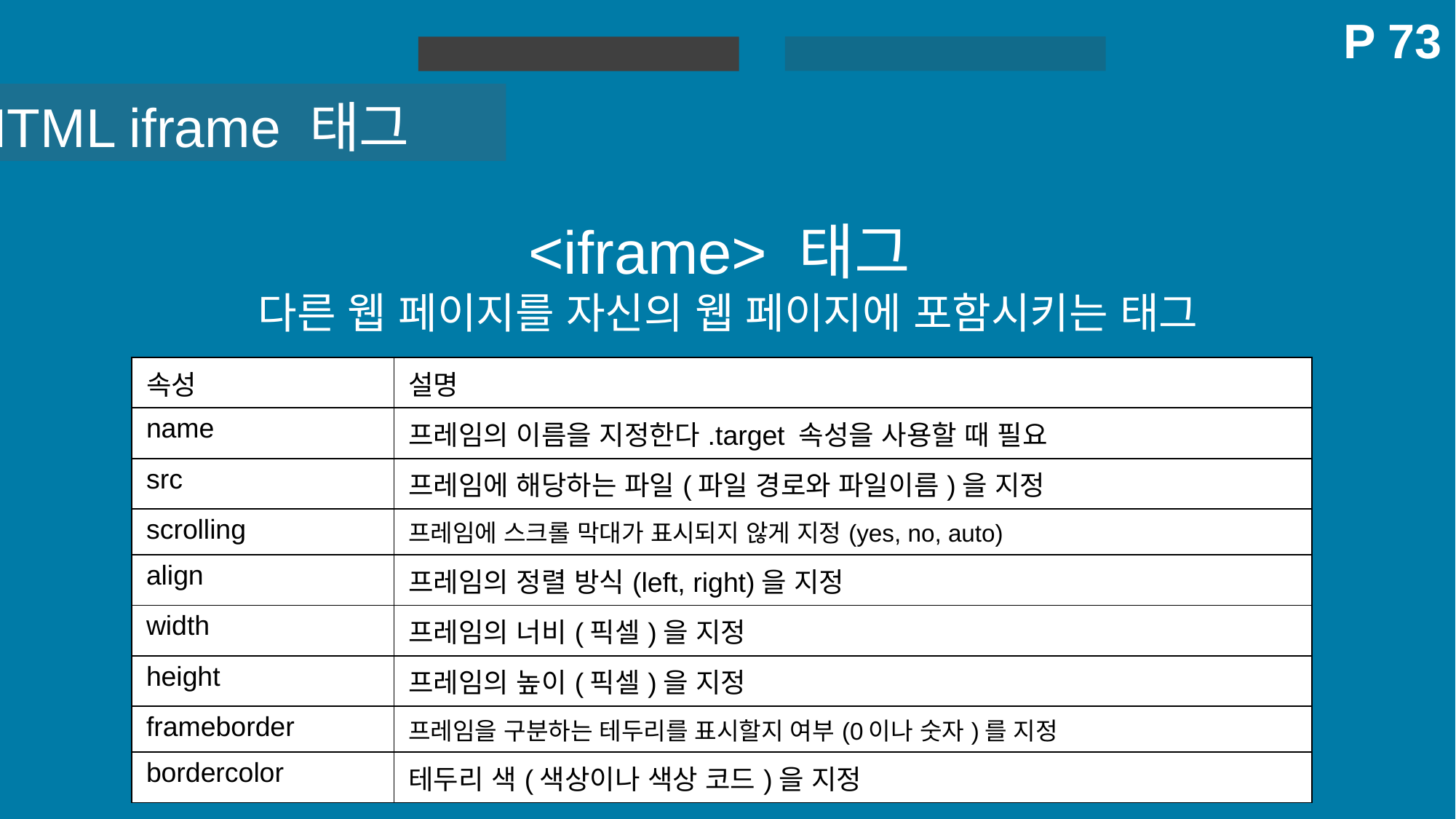

P 73
HTML 실습
HTML

HTML iframe 태그
<iframe> 태그
다른 웹 페이지를 자신의 웹 페이지에 포함시키는 태그
| 속성 | 설명 |
| --- | --- |
| name | 프레임의 이름을 지정한다.target 속성을 사용할 때 필요 |
| src | 프레임에 해당하는 파일(파일 경로와 파일이름)을 지정 |
| scrolling | 프레임에 스크롤 막대가 표시되지 않게 지정(yes, no, auto) |
| align | 프레임의 정렬 방식(left, right)을 지정 |
| width | 프레임의 너비(픽셀)을 지정 |
| height | 프레임의 높이(픽셀)을 지정 |
| frameborder | 프레임을 구분하는 테두리를 표시할지 여부(0이나 숫자)를 지정 |
| bordercolor | 테두리 색(색상이나 색상 코드)을 지정 |